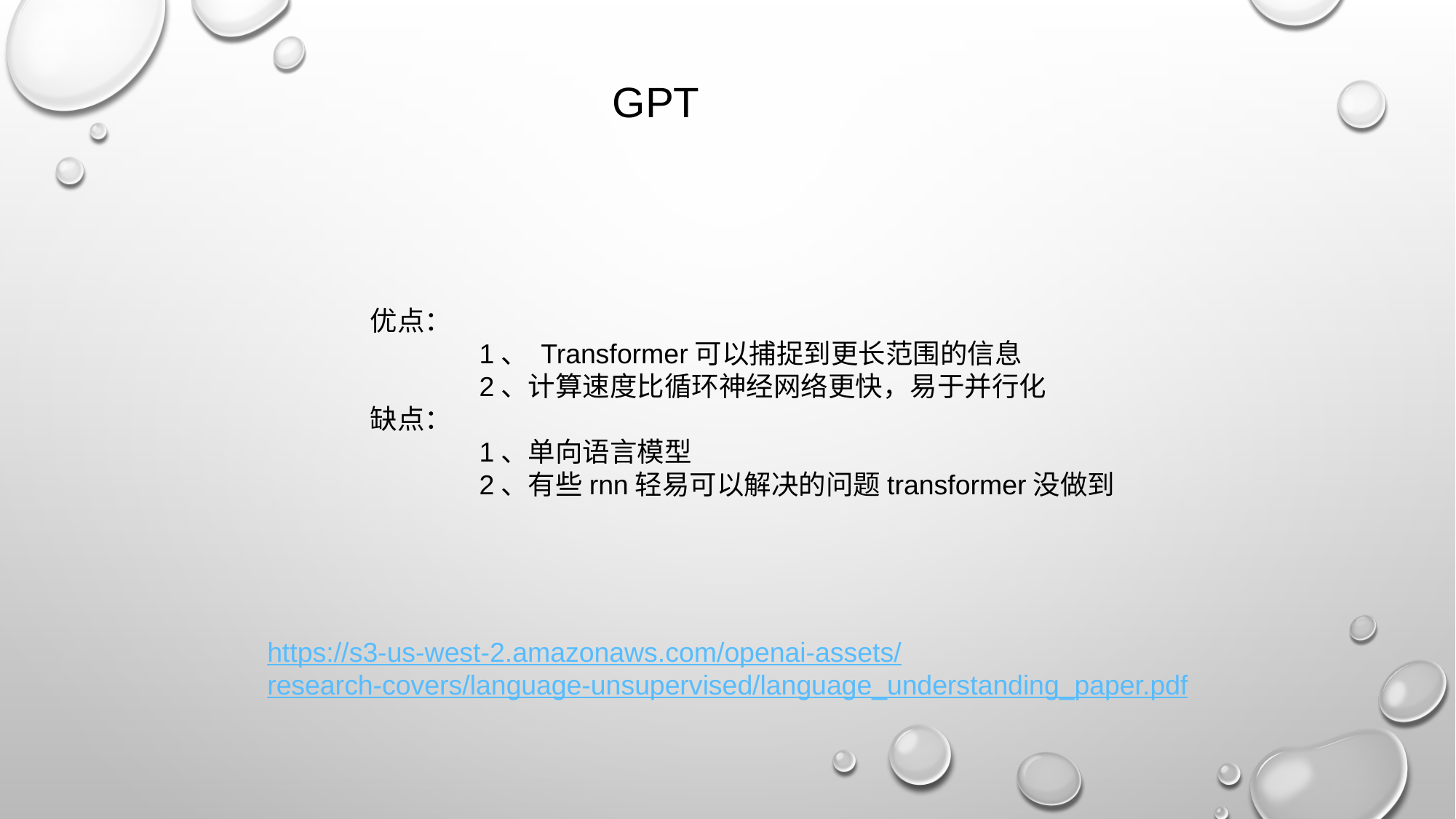

GPT
优点：
	1、 Transformer可以捕捉到更长范围的信息
	2、计算速度比循环神经网络更快，易于并行化
缺点：
	1、单向语言模型
	2、有些rnn轻易可以解决的问题transformer没做到

https://s3-us-west-2.amazonaws.com/openai-assets/
research-covers/language-unsupervised/language_understanding_paper.pdf